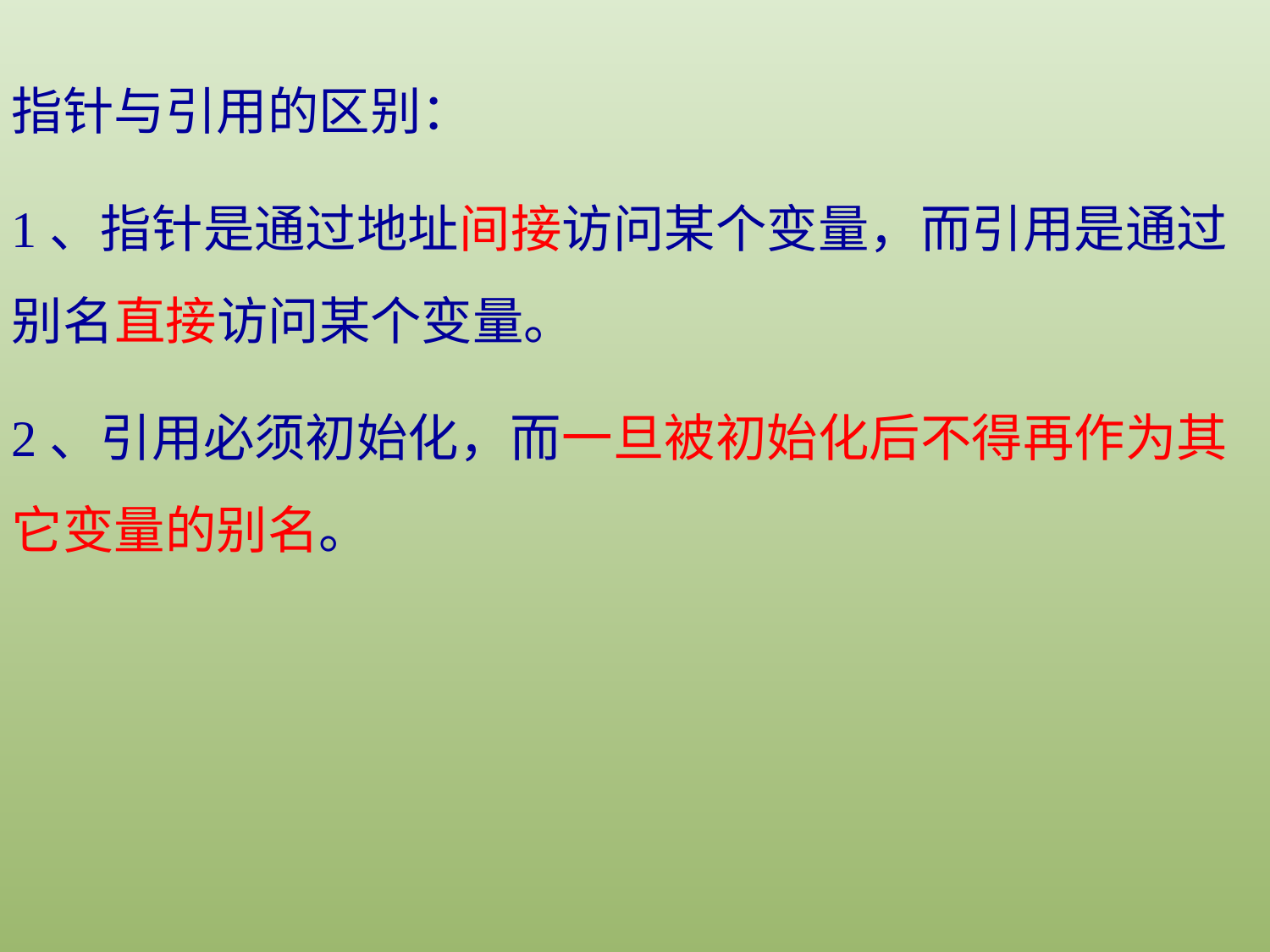

指针与引用的区别：
1、指针是通过地址间接访问某个变量，而引用是通过别名直接访问某个变量。
2、引用必须初始化，而一旦被初始化后不得再作为其它变量的别名。
548